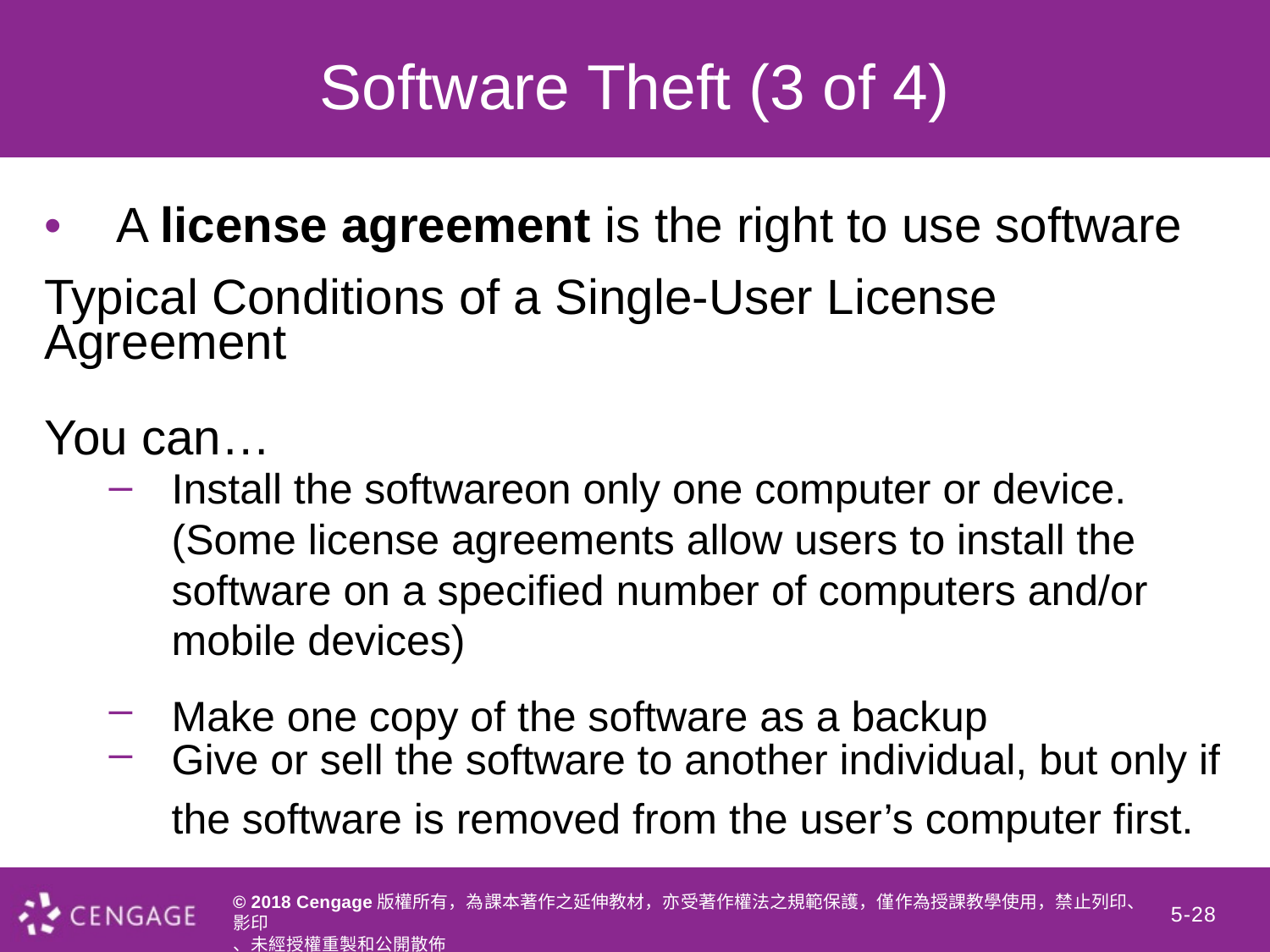

Software Theft (3 of 4)
•
A license agreement is the right to use software
Typical Conditions of a Single-User License
Agreement
You can…
Install the softwareon only one computer or device.
–

(Some license agreements allow users to install the software on a specified number of computers and/or mobile devices)
Make one copy of the software as a backup
Give or sell the software to another individual, but only if
the software is removed from the user’s computer first.
–
–

© 2018 Cengage版權所有，為課本著作之延伸教材，亦受著作權法之規範保護，僅作為授課教學使用，禁止列印、影印
、未經授權重製和公開散佈
5-28